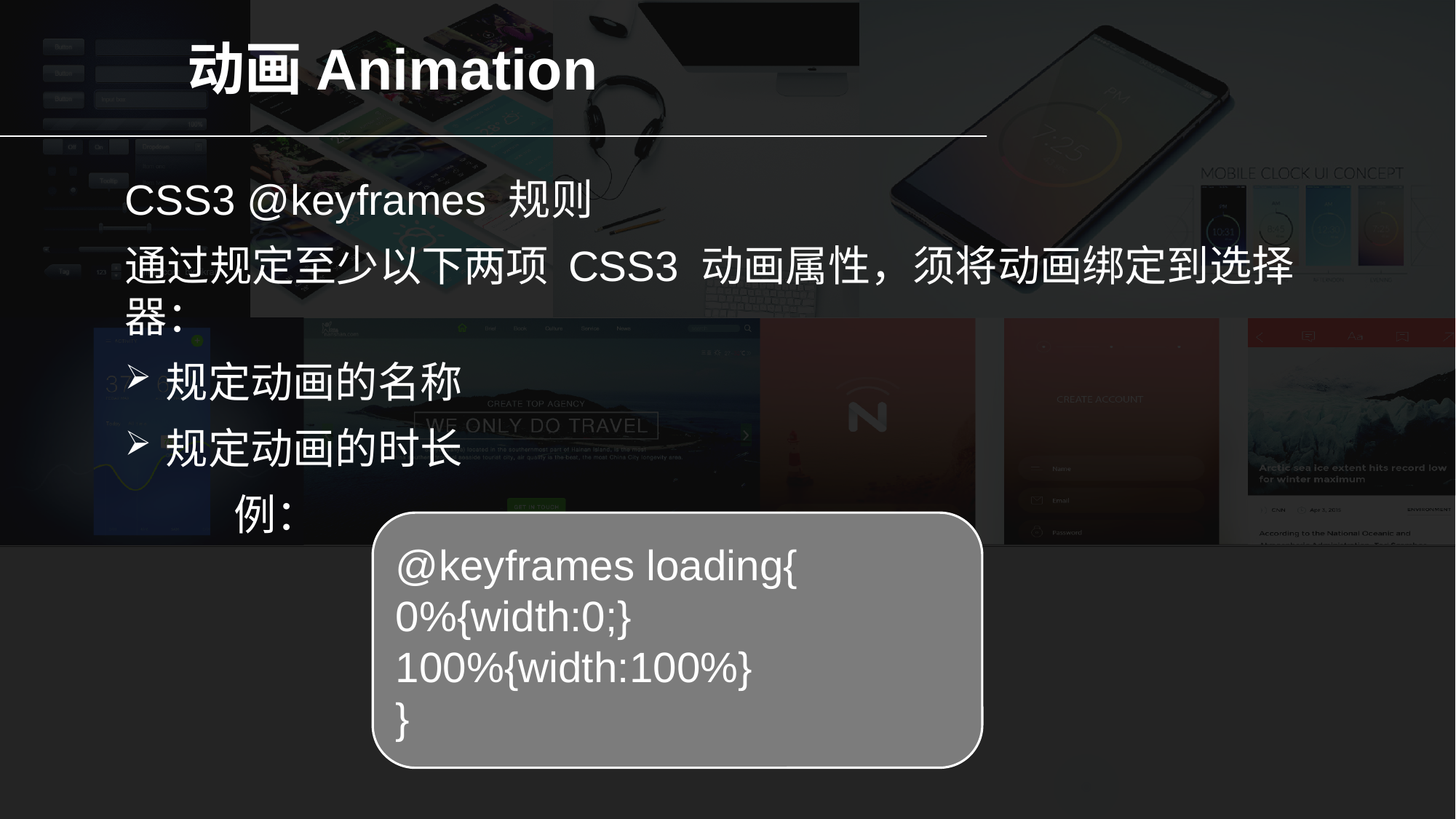

动画Animation
CSS3 @keyframes 规则
通过规定至少以下两项 CSS3 动画属性，须将动画绑定到选择器：
规定动画的名称
规定动画的时长
	例：

@keyframes loading{
0%{width:0;}
100%{width:100%}
}